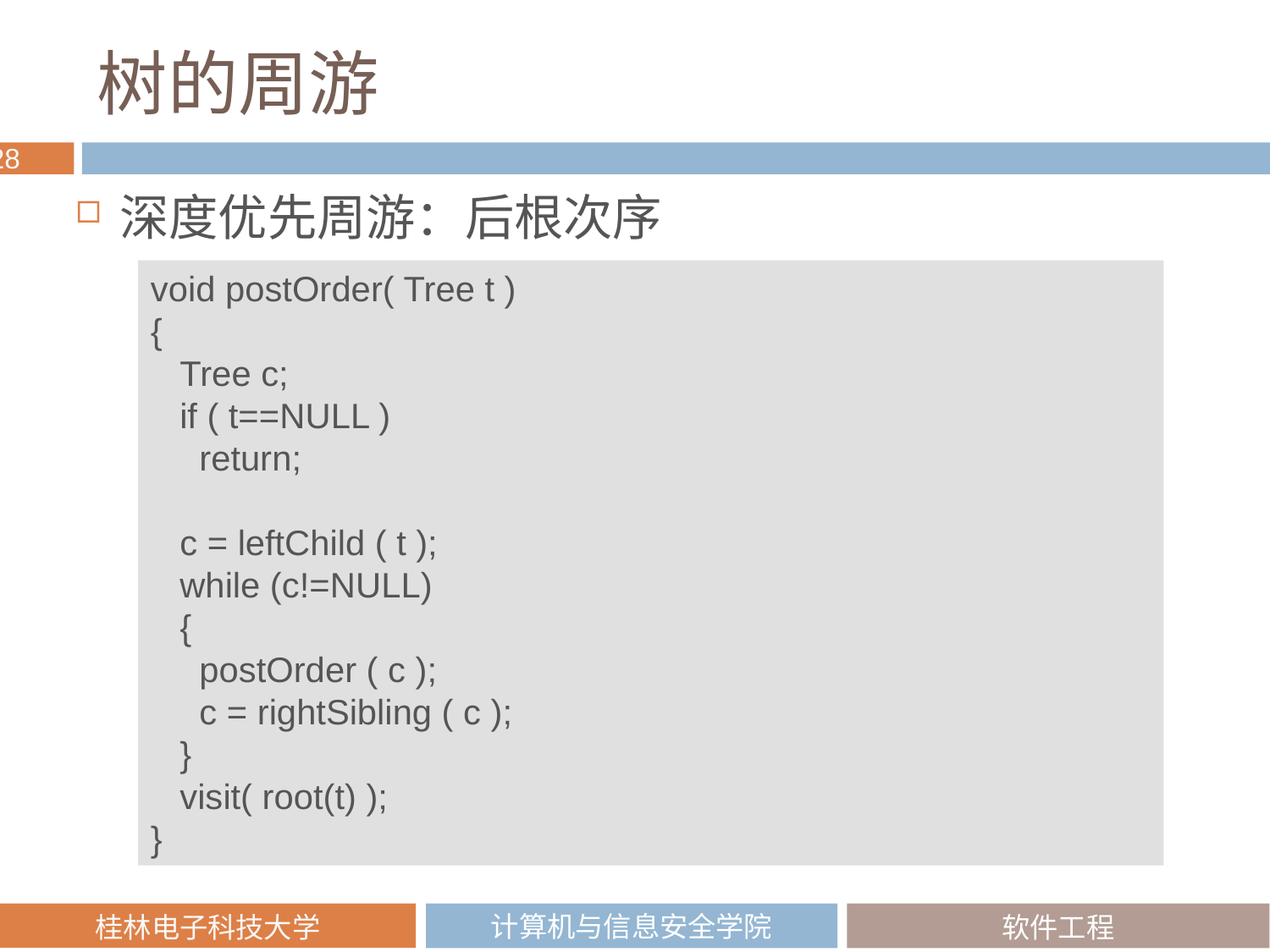

# 树的周游
深度优先周游：后根次序
void postOrder( Tree t )
{
   Tree c;
   if ( t==NULL )
     return;

   c = leftChild ( t );
   while (c!=NULL)
   {
     postOrder ( c );
     c = rightSibling ( c );
   }
   visit( root(t) );
}